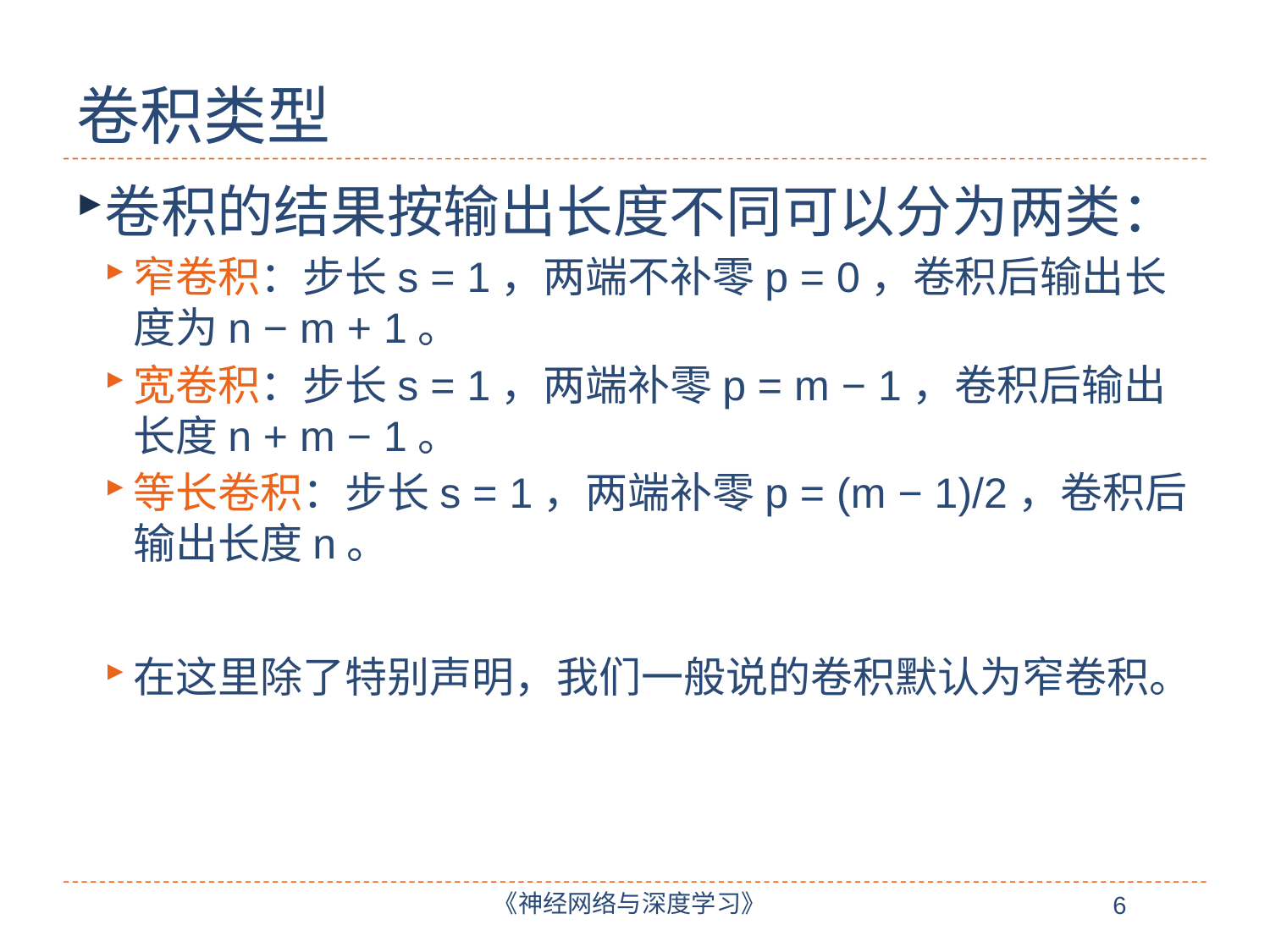

# 卷积类型
卷积的结果按输出长度不同可以分为两类：
窄卷积：步长s = 1，两端不补零p = 0，卷积后输出长度为n − m + 1。
宽卷积：步长s = 1，两端补零p = m − 1，卷积后输出长度n + m − 1。
等长卷积：步长s = 1，两端补零p = (m − 1)/2，卷积后输出长度n。

在这里除了特别声明，我们一般说的卷积默认为窄卷积。